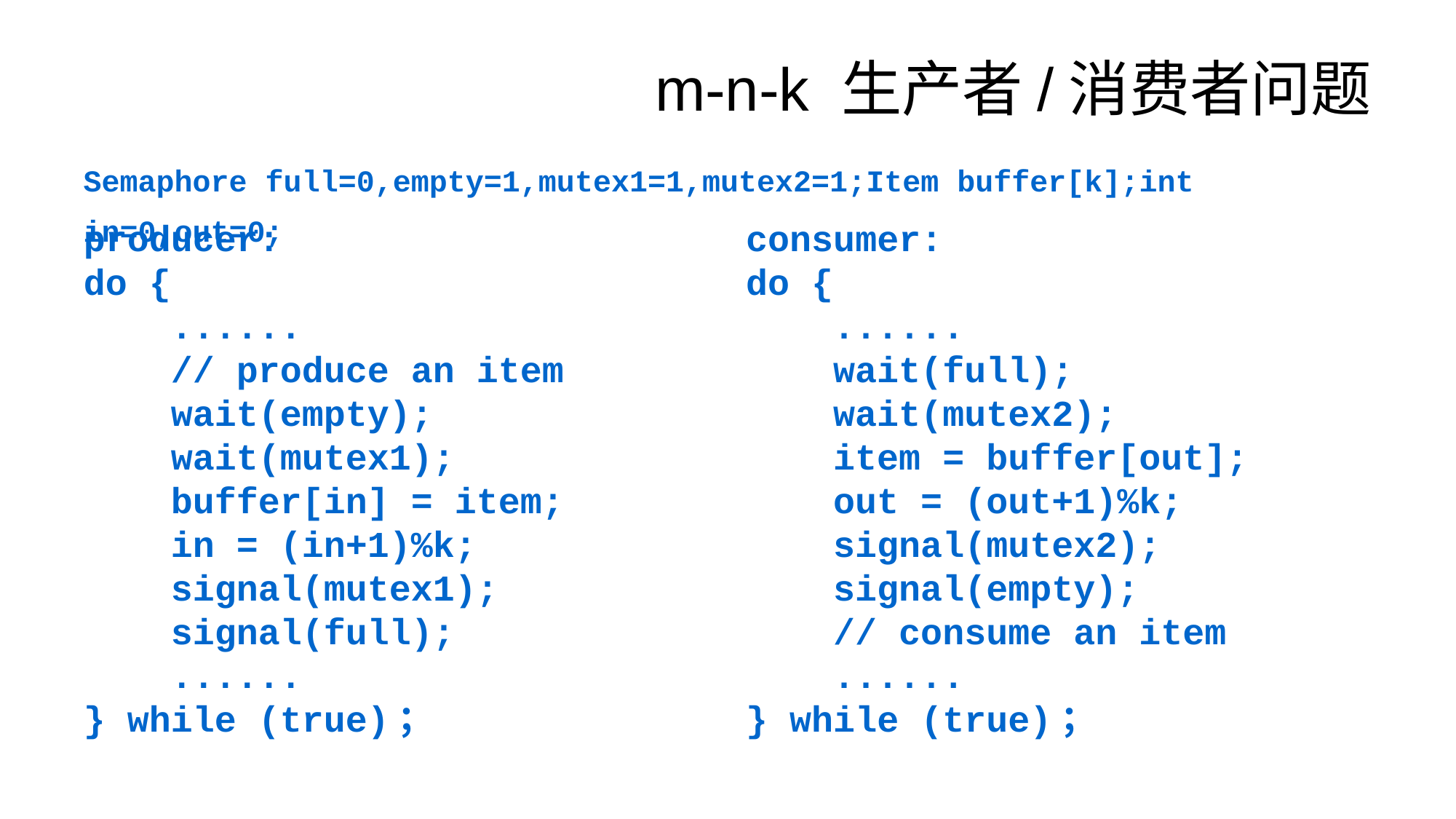

# m-n-k 生产者/消费者问题
Semaphore full=0,empty=1,mutex1=1,mutex2=1;Item buffer[k];int in=0,out=0;
producer:
do {
    ......
    // produce an item
    wait(empty);
    wait(mutex1);
    buffer[in] = item;
    in = (in+1)%k;
    signal(mutex1);
    signal(full);
    ......
} while (true)；
consumer:
do {
    ......
    wait(full);
    wait(mutex2);
    item = buffer[out];
    out = (out+1)%k;
    signal(mutex2);
    signal(empty);
    // consume an item
    ......
} while (true)；